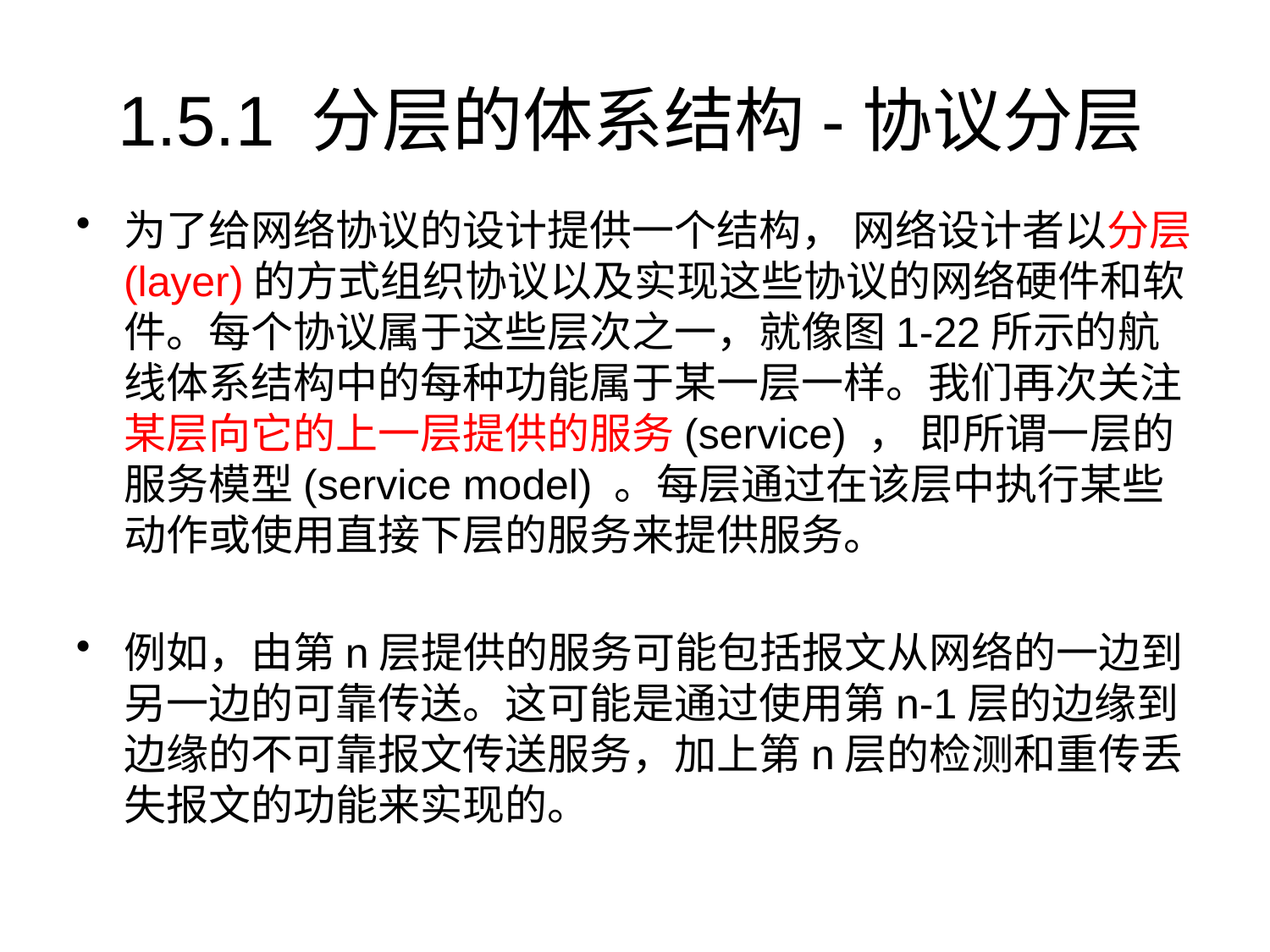

# 1.5.1 分层的体系结构-协议分层
为了给网络协议的设计提供一个结构， 网络设计者以分层(layer)的方式组织协议以及实现这些协议的网络硬件和软件。每个协议属于这些层次之一，就像图1-22所示的航线体系结构中的每种功能属于某一层一样。我们再次关注某层向它的上一层提供的服务(service) ， 即所谓一层的服务模型(service model) 。每层通过在该层中执行某些动作或使用直接下层的服务来提供服务。

例如，由第n层提供的服务可能包括报文从网络的一边到另一边的可靠传送。这可能是通过使用第n-1层的边缘到边缘的不可靠报文传送服务，加上第n层的检测和重传丢失报文的功能来实现的。